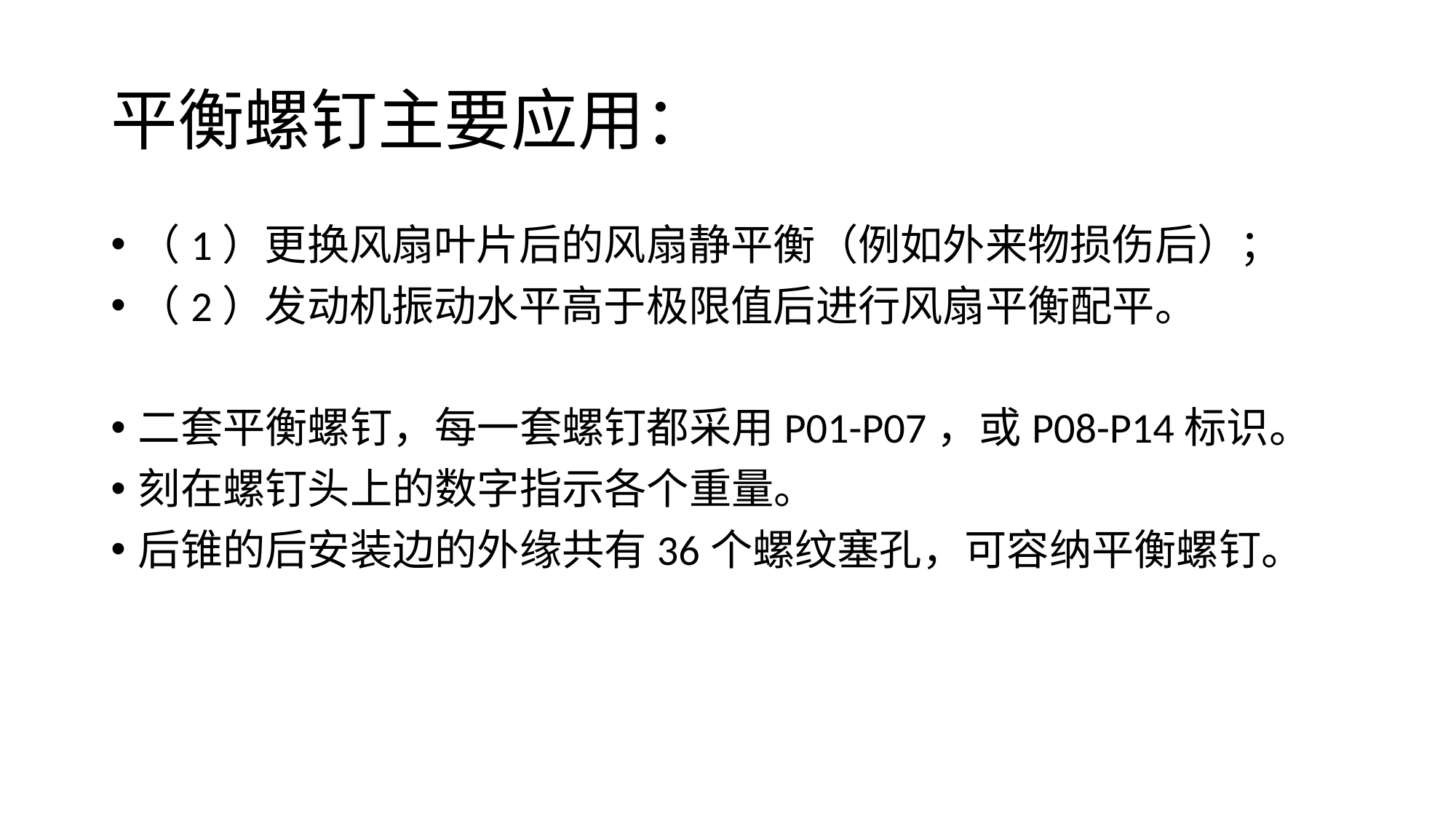

# 平衡螺钉主要应用：
（1）更换风扇叶片后的风扇静平衡（例如外来物损伤后）；
（2）发动机振动水平高于极限值后进行风扇平衡配平。

二套平衡螺钉，每一套螺钉都采用P01-P07，或P08-P14标识。
刻在螺钉头上的数字指示各个重量。
后锥的后安装边的外缘共有36个螺纹塞孔，可容纳平衡螺钉。